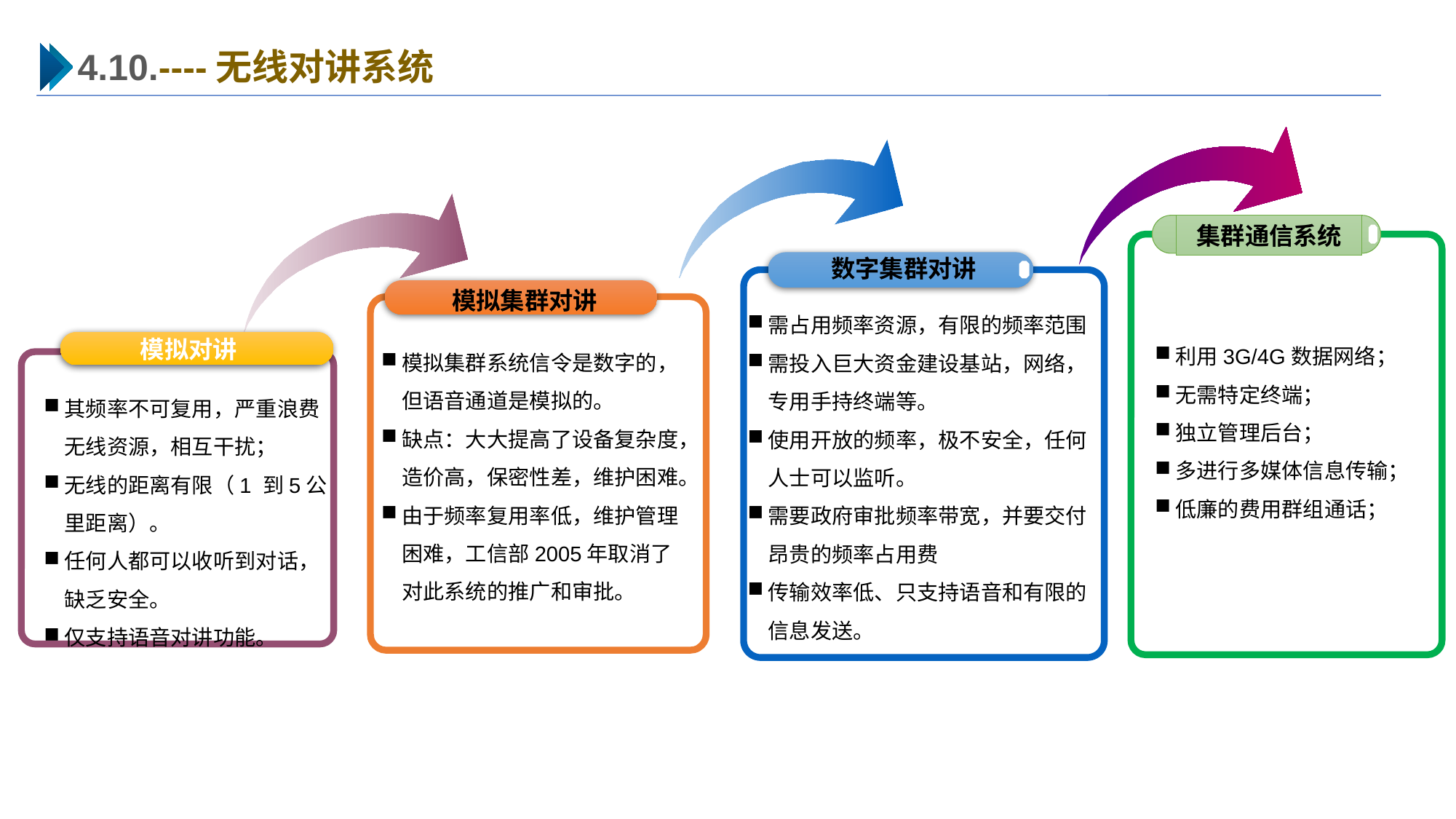

4.10.----无线对讲系统

集群通信系统

利用3G/4G数据网络；
无需特定终端；
独立管理后台；
多进行多媒体信息传输；
低廉的费用群组通话；
数字集群对讲

需占用频率资源，有限的频率范围
需投入巨大资金建设基站，网络，专用手持终端等。
使用开放的频率，极不安全，任何人士可以监听。
需要政府审批频率带宽，并要交付昂贵的频率占用费
传输效率低、只支持语音和有限的信息发送。

模拟集群对讲

模拟集群系统信令是数字的，但语音通道是模拟的。
缺点：大大提高了设备复杂度，造价高，保密性差，维护困难。
由于频率复用率低，维护管理困难，工信部2005年取消了对此系统的推广和审批。
模拟对讲

其频率不可复用，严重浪费无线资源，相互干扰；
无线的距离有限（1 到5公里距离）。
任何人都可以收听到对话，缺乏安全。
仅支持语音对讲功能。